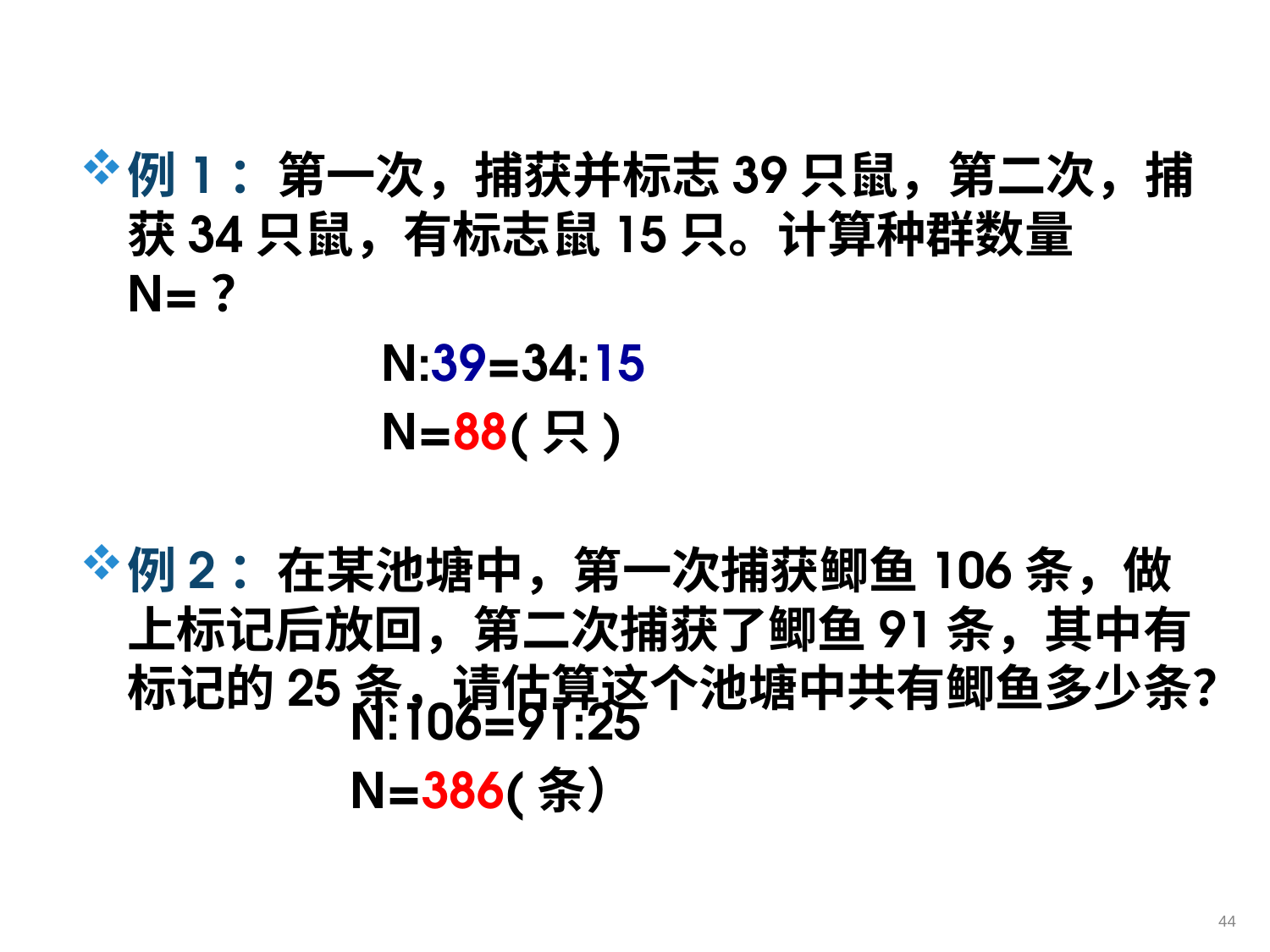

例1：第一次，捕获并标志39只鼠，第二次，捕获34只鼠，有标志鼠15只。计算种群数量N=？
               	N:39=34:15
			N=88(只)

例2：在某池塘中，第一次捕获鲫鱼106条，做上标记后放回，第二次捕获了鲫鱼91条，其中有标记的25条，请估算这个池塘中共有鲫鱼多少条？
N:106=91:25
N=386(条）